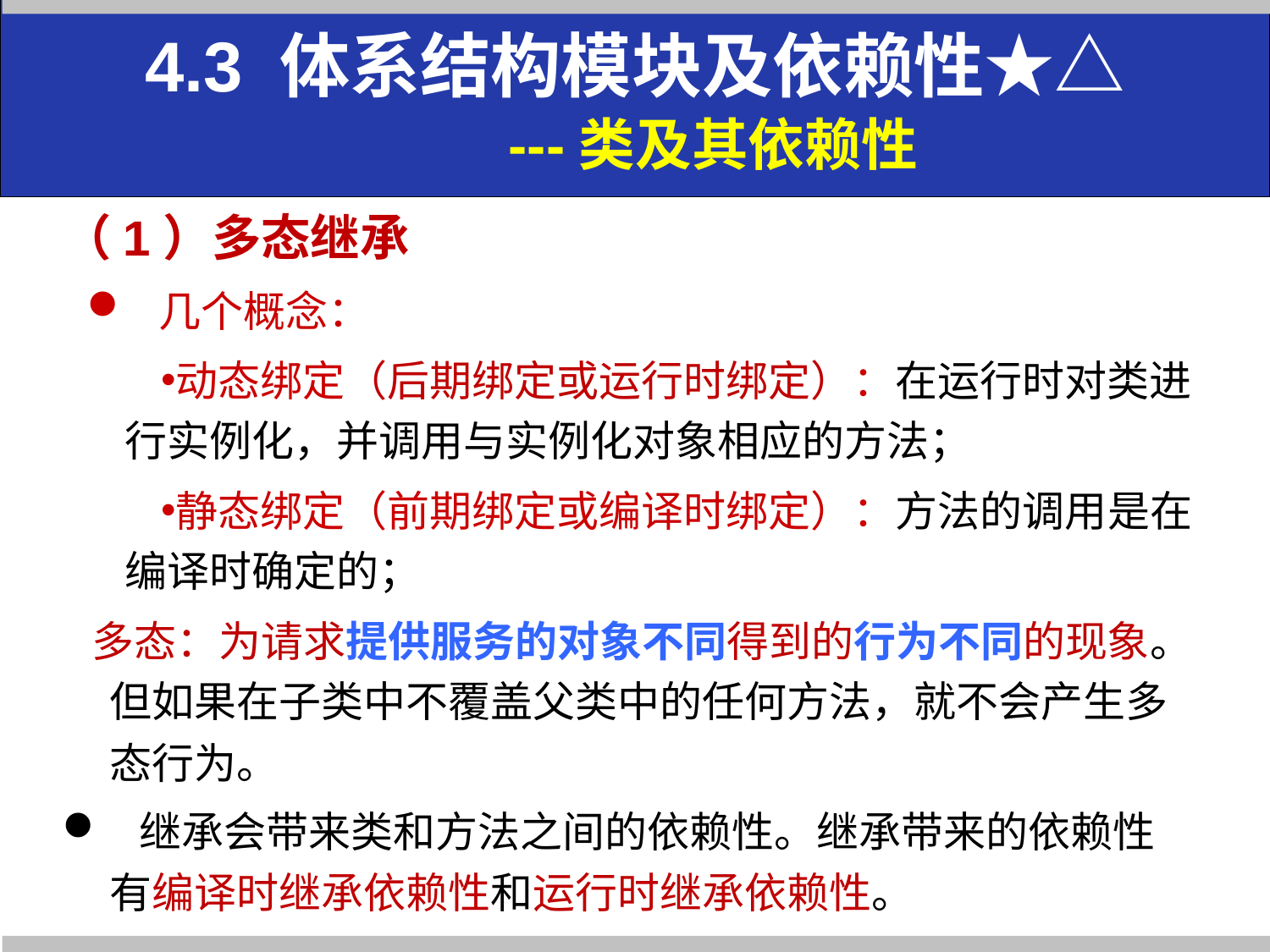

4.3 体系结构模块及依赖性★△
          ---类及其依赖性
（1）多态继承
  几个概念：
动态绑定（后期绑定或运行时绑定）：在运行时对类进行实例化，并调用与实例化对象相应的方法；
静态绑定（前期绑定或编译时绑定）：方法的调用是在编译时确定的；
  多态：为请求提供服务的对象不同得到的行为不同的现象。但如果在子类中不覆盖父类中的任何方法，就不会产生多态行为。
  继承会带来类和方法之间的依赖性。继承带来的依赖性有编译时继承依赖性和运行时继承依赖性。
544